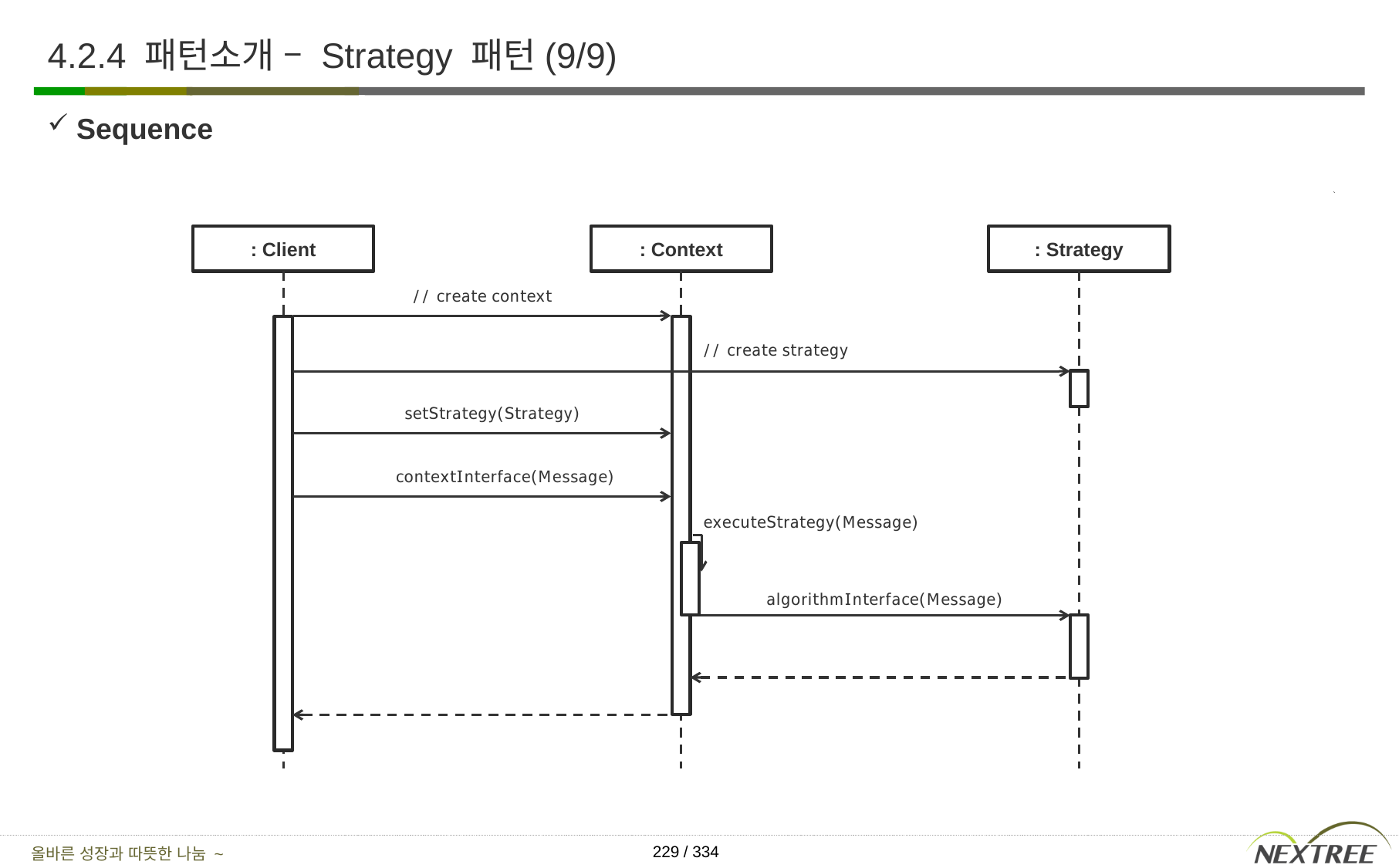

# 4.2.4 패턴소개 – Strategy 패턴(9/9)
Sequence
: Client
: Context
: Strategy
// create context

// create strategy

setStrategy(Strategy)

contextInterface(Message)

executeStrategy(Message)

algorithmInterface(Message)